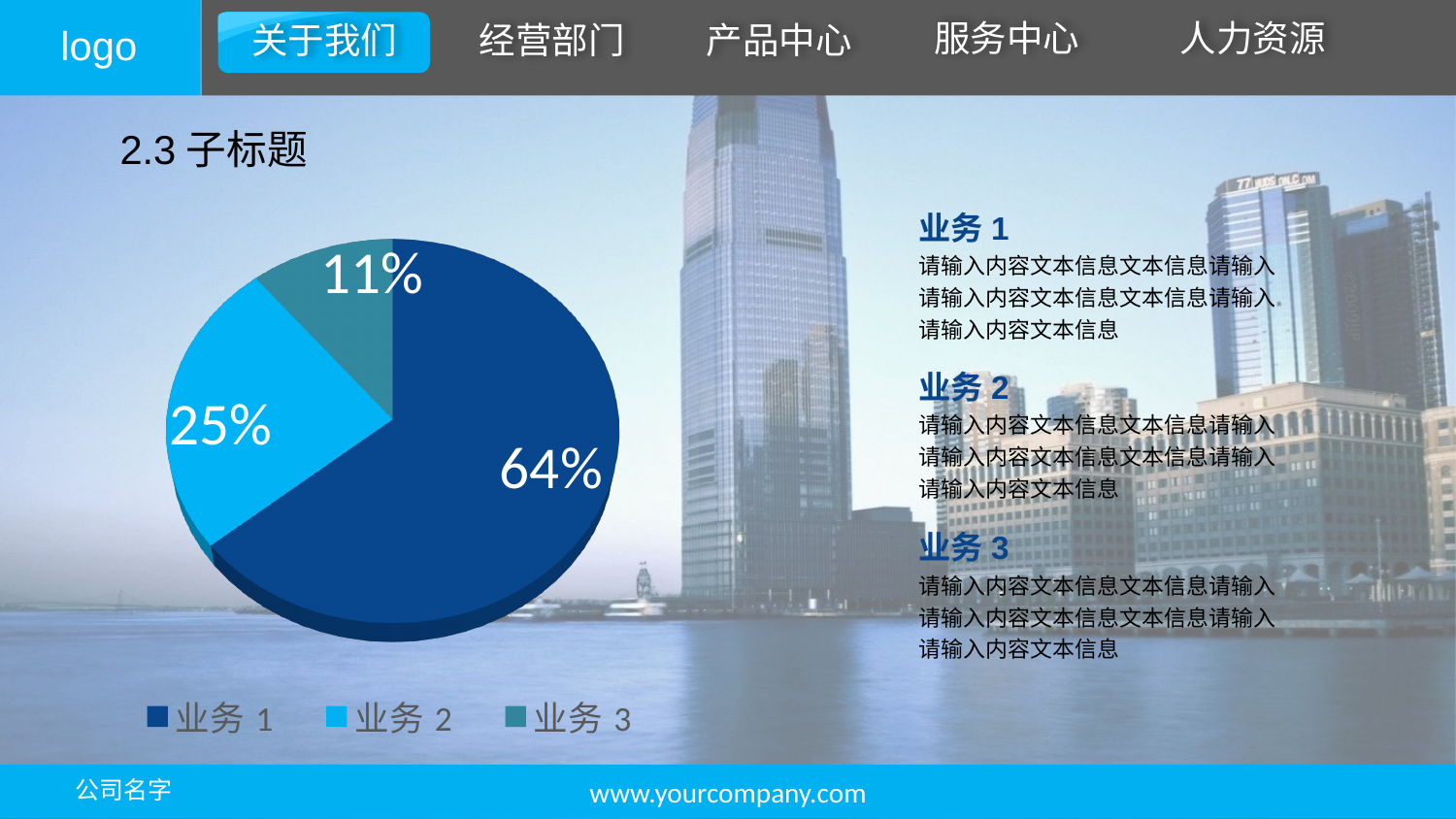

2.3子标题

[unsupported chart]

业务1
请输入内容文本信息文本信息请输入请输入内容文本信息文本信息请输入
请输入内容文本信息
业务2
请输入内容文本信息文本信息请输入请输入内容文本信息文本信息请输入
请输入内容文本信息
业务3
请输入内容文本信息文本信息请输入请输入内容文本信息文本信息请输入
请输入内容文本信息